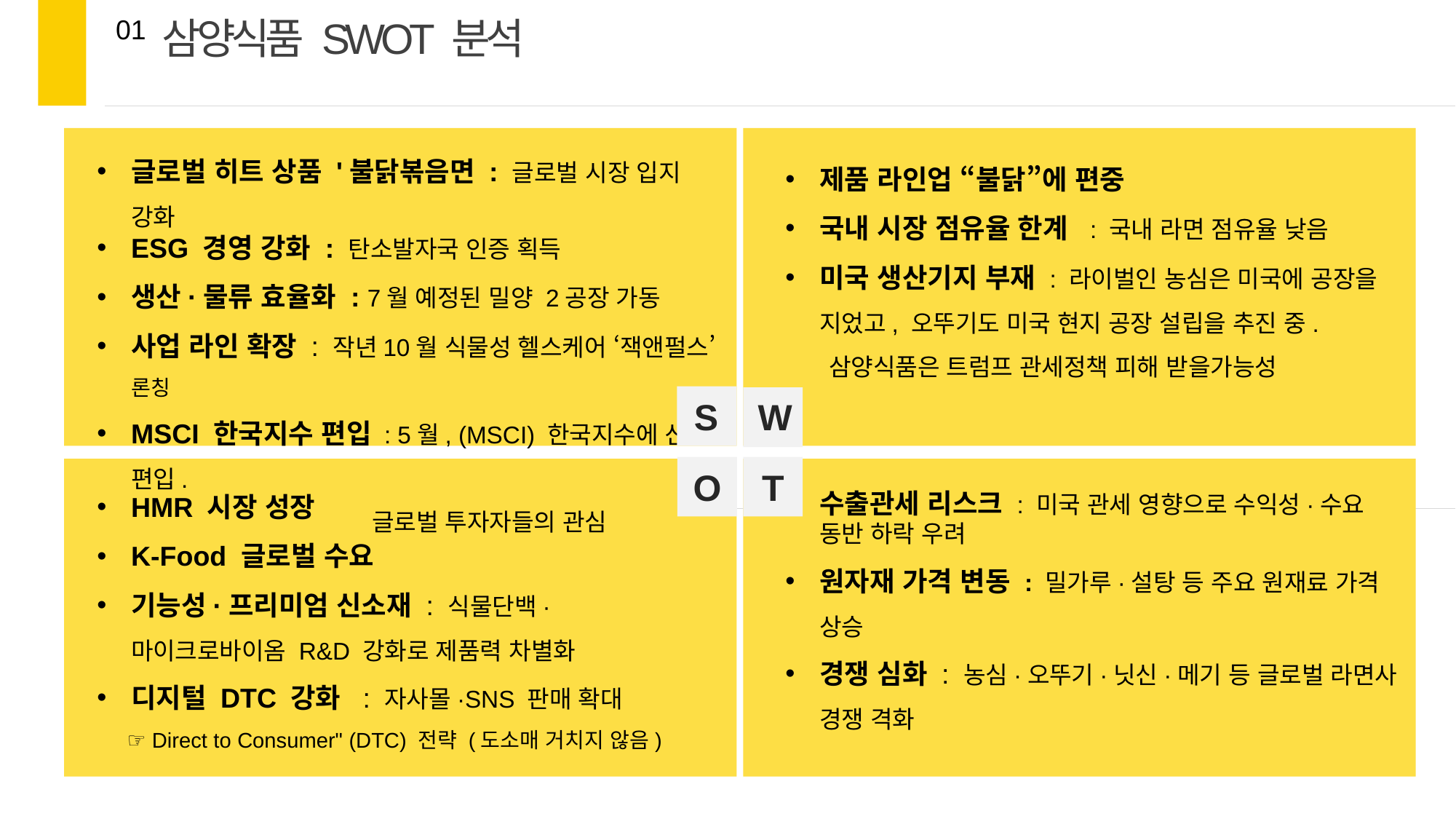

삼양식품 SWOT 분석
01

글로벌 히트 상품 '불닭볶음면 : 글로벌 시장 입지 강화
ESG 경영 강화 : 탄소발자국 인증 획득
생산·물류 효율화 : 7월 예정된 밀양 2공장 가동
사업 라인 확장 : 작년10월 식물성 헬스케어 ‘잭앤펄스’ 론칭
MSCI 한국지수 편입 : 5월, (MSCI) 한국지수에 신규 편입.
                                        글로벌 투자자들의 관심
HMR 시장 성장
K‑Food 글로벌 수요
기능성·프리미엄 신소재 : 식물단백·마이크로바이옴 R&D 강화로 제품력 차별화
디지털 DTC 강화  : 자사몰·SNS 판매 확대
     ☞ Direct to Consumer" (DTC) 전략 (도소매 거치지 않음)

제품 라인업 “불닭”에 편중
국내 시장 점유율 한계  : 국내 라면 점유율 낮음
미국 생산기지 부재 : 라이벌인 농심은 미국에 공장을 지었고, 오뚜기도 미국 현지 공장 설립을 추진 중.
        삼양식품은 트럼프 관세정책 피해 받을가능성
수출관세 리스크 : 미국 관세 영향으로 수익성·수요 동반 하락 우려
원자재 가격 변동 : 밀가루·설탕 등 주요 원재료 가격 상승
경쟁 심화 : 농심·오뚜기·닛신·메기 등 글로벌 라면사 경쟁 격화

S
W

O
T